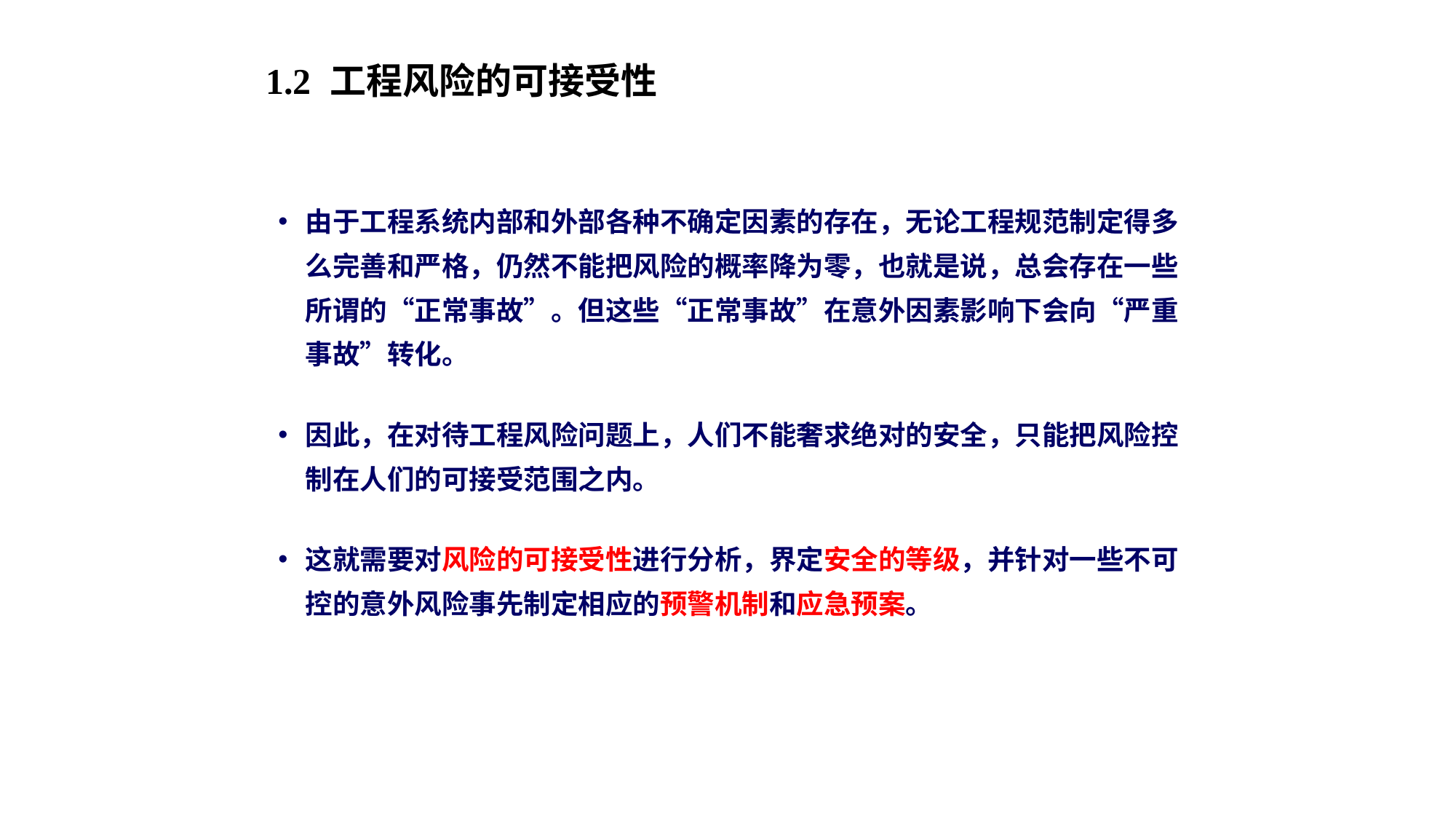

# 1.2 工程风险的可接受性
由于工程系统内部和外部各种不确定因素的存在，无论工程规范制定得多么完善和严格，仍然不能把风险的概率降为零，也就是说，总会存在一些所谓的“正常事故”。但这些“正常事故”在意外因素影响下会向“严重事故”转化。
因此，在对待工程风险问题上，人们不能奢求绝对的安全，只能把风险控制在人们的可接受范围之内。
这就需要对风险的可接受性进行分析，界定安全的等级，并针对一些不可控的意外风险事先制定相应的预警机制和应急预案。